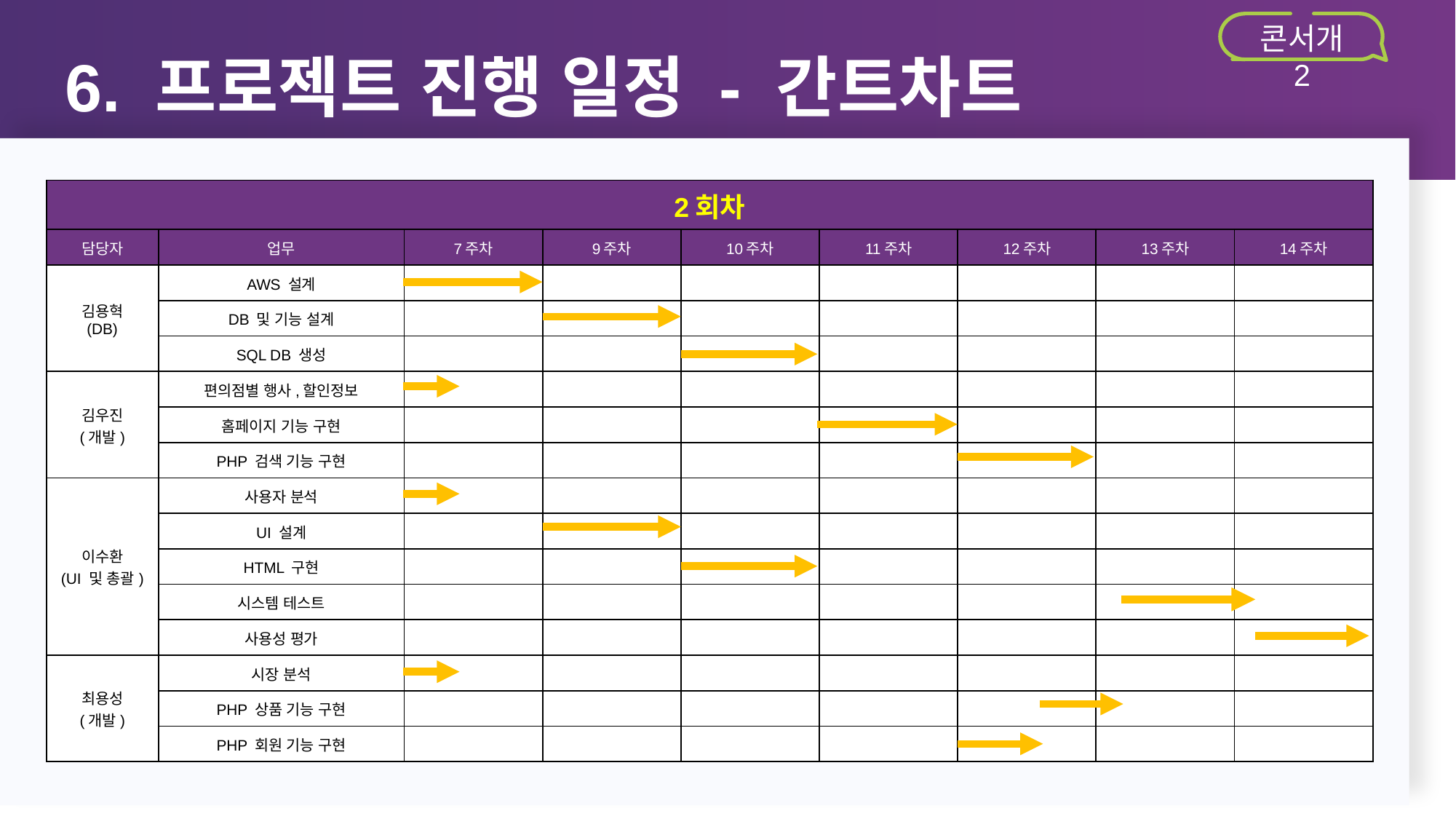

6. 프로젝트 진행 일정 - 간트차트

콘서개 2

| 2회차 |  |  |  |  |  |  |  |  |
| --- | --- | --- | --- | --- | --- | --- | --- | --- |
| 담당자 | 업무 | 7주차 | 9주차 | 10주차 | 11주차 | 12주차 | 13주차 | 14주차 |
| 김용혁 (DB) | AWS 설계 |  |  |  |  |  |  |  |
|  | DB 및 기능 설계 |  |  |  |  |  |  |  |
|  | SQL DB 생성 |  |  |  |  |  |  |  |
| 김우진 (개발) | 편의점별 행사,할인정보 |  |  |  |  |  |  |  |
|  | 홈페이지 기능 구현 |  |  |  |  |  |  |  |
|  | PHP 검색 기능 구현 |  |  |  |  |  |  |  |
| 이수환 (UI 및 총괄) | 사용자 분석 |  |  |  |  |  |  |  |
|  | UI 설계 |  |  |  |  |  |  |  |
|  | HTML 구현 |  |  |  |  |  |  |  |
|  | 시스템 테스트 |  |  |  |  |  |  |  |
|  | 사용성 평가 |  |  |  |  |  |  |  |
| 최용성 (개발) | 시장 분석 |  |  |  |  |  |  |  |
|  | PHP 상품 기능 구현 |  |  |  |  |  |  |  |
|  | PHP 회원 기능 구현 |  |  |  |  |  |  |  |